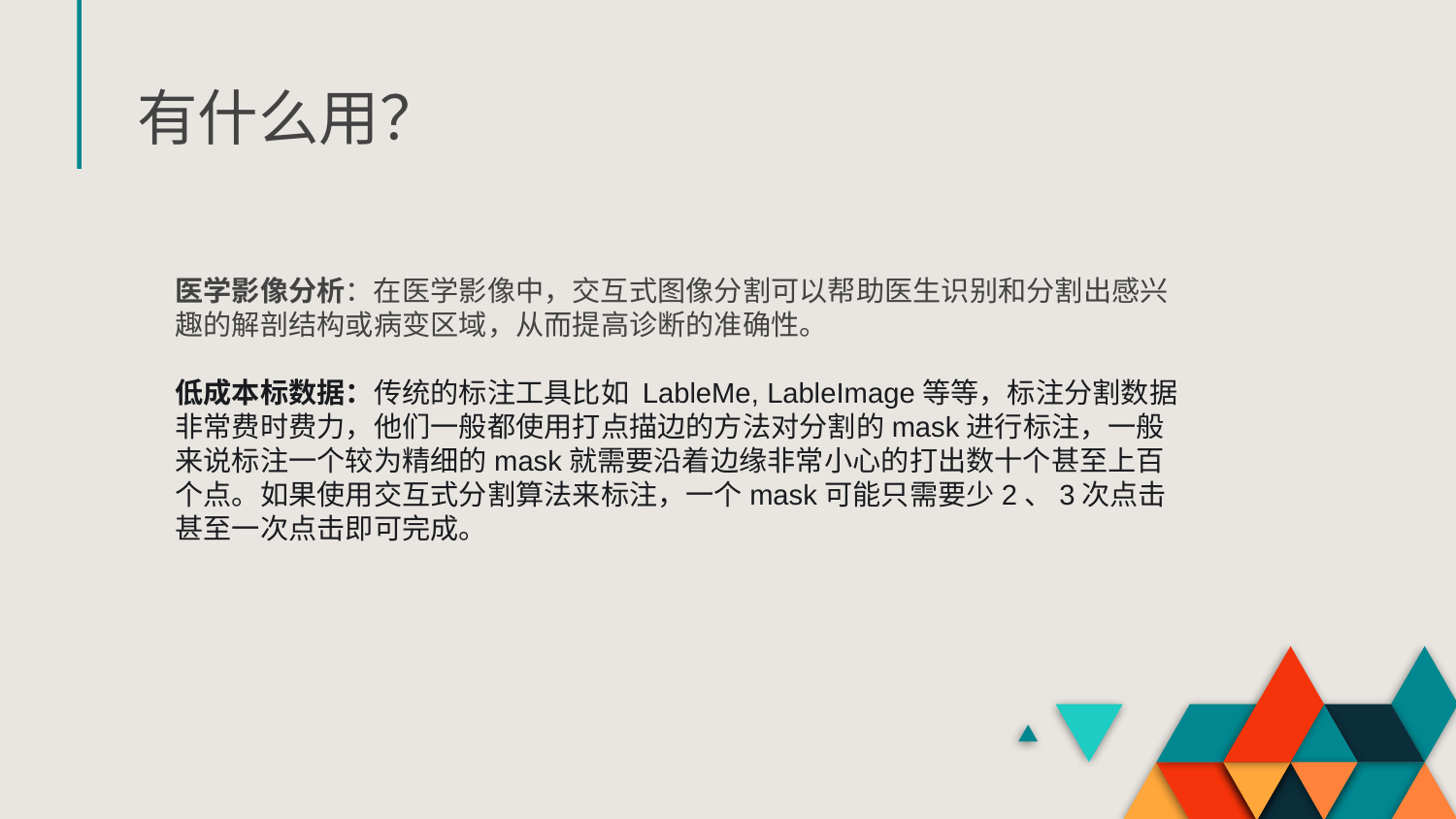

# 有什么用？
医学影像分析：在医学影像中，交互式图像分割可以帮助医生识别和分割出感兴趣的解剖结构或病变区域，从而提高诊断的准确性。

低成本标数据：传统的标注工具比如 LableMe, LableImage等等，标注分割数据非常费时费力，他们一般都使用打点描边的方法对分割的mask进行标注，一般来说标注一个较为精细的mask就需要沿着边缘非常小心的打出数十个甚至上百个点。如果使用交互式分割算法来标注，一个mask可能只需要少2、3次点击甚至一次点击即可完成。